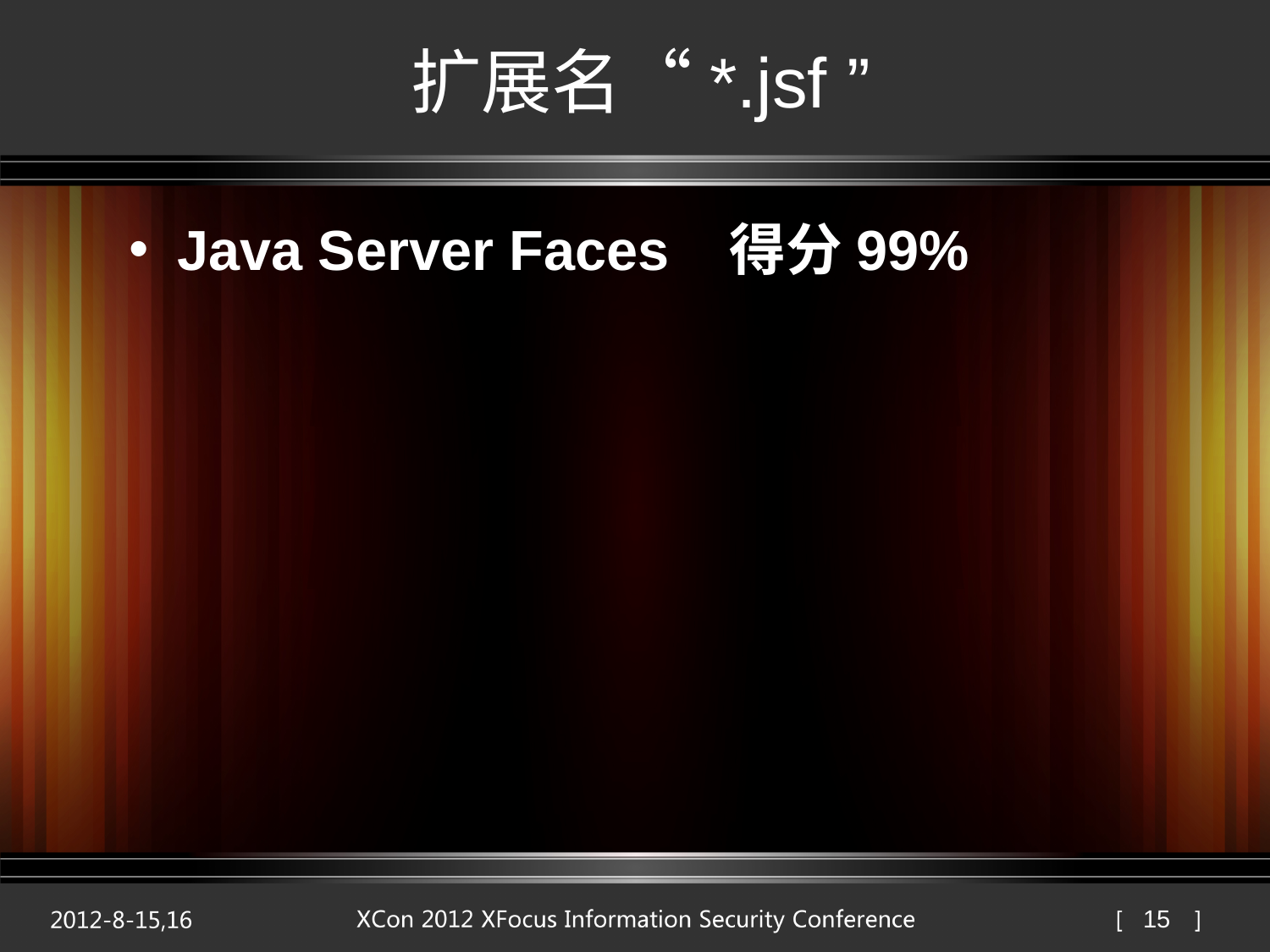

# 扩展名“*.jsf ”
Java Server Faces   得分99%

15